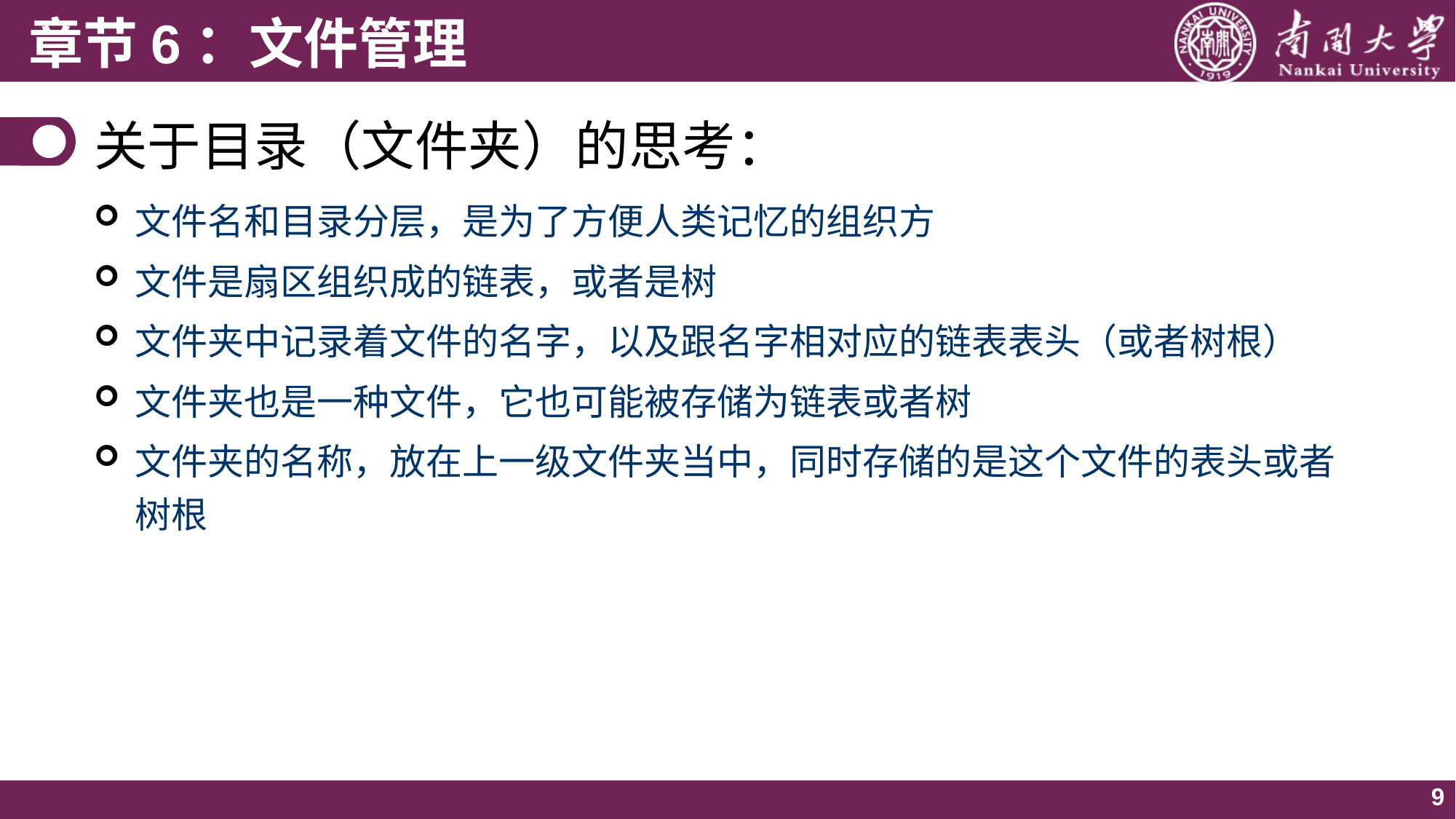

# 关于目录（文件夹）的思考：
文件名和目录分层，是为了方便人类记忆的组织方
文件是扇区组织成的链表，或者是树
文件夹中记录着文件的名字，以及跟名字相对应的链表表头（或者树根）
文件夹也是一种文件，它也可能被存储为链表或者树
文件夹的名称，放在上一级文件夹当中，同时存储的是这个文件的表头或者树根

9